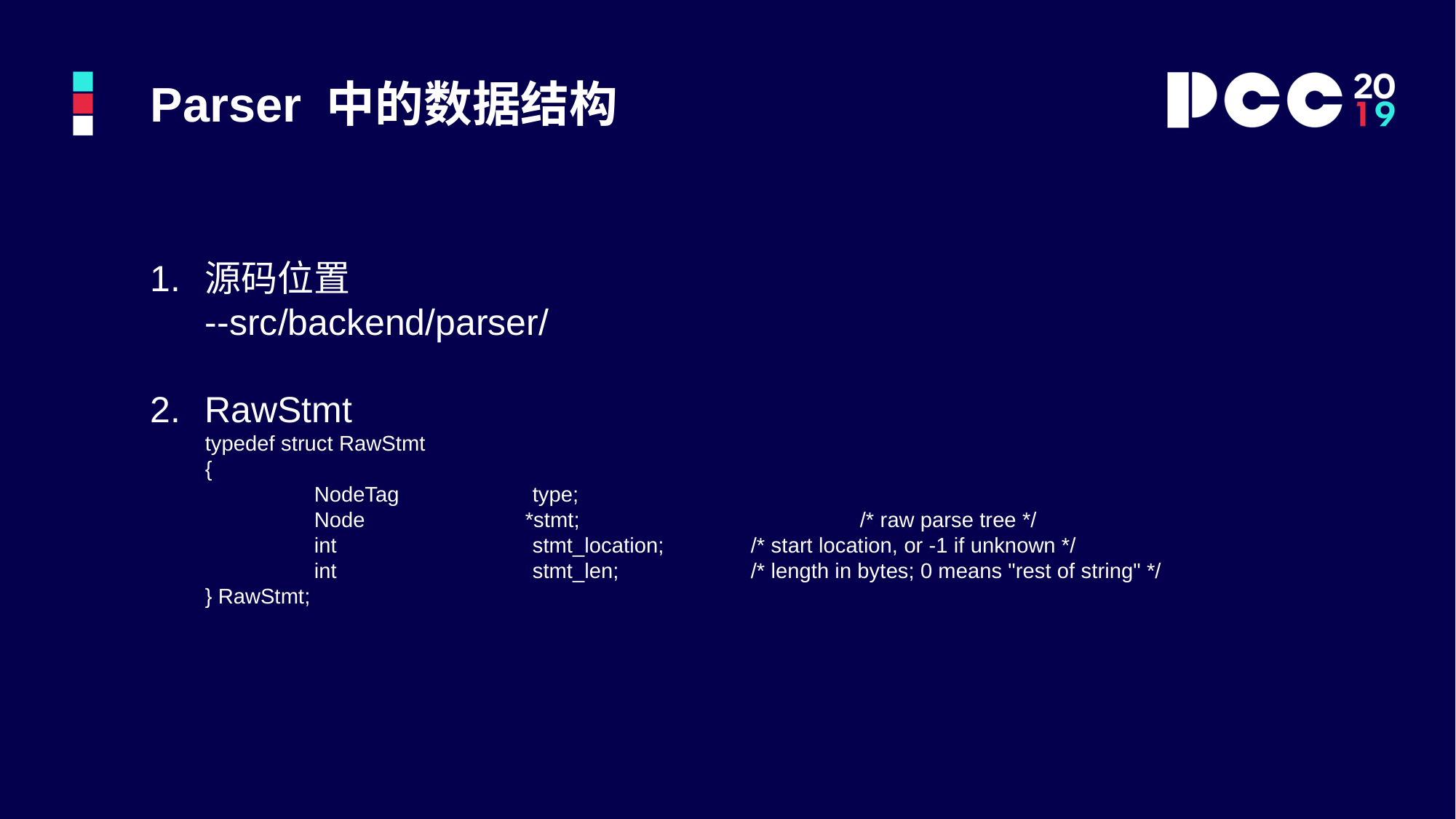

Parser 中的数据结构
源码位置
--src/backend/parser/

RawStmt
typedef struct RawStmt
{
	NodeTag		type;
	Node	                 *stmt;			/* raw parse tree */
	int		stmt_location;	/* start location, or -1 if unknown */
	int		stmt_len;		/* length in bytes; 0 means "rest of string" */
} RawStmt;